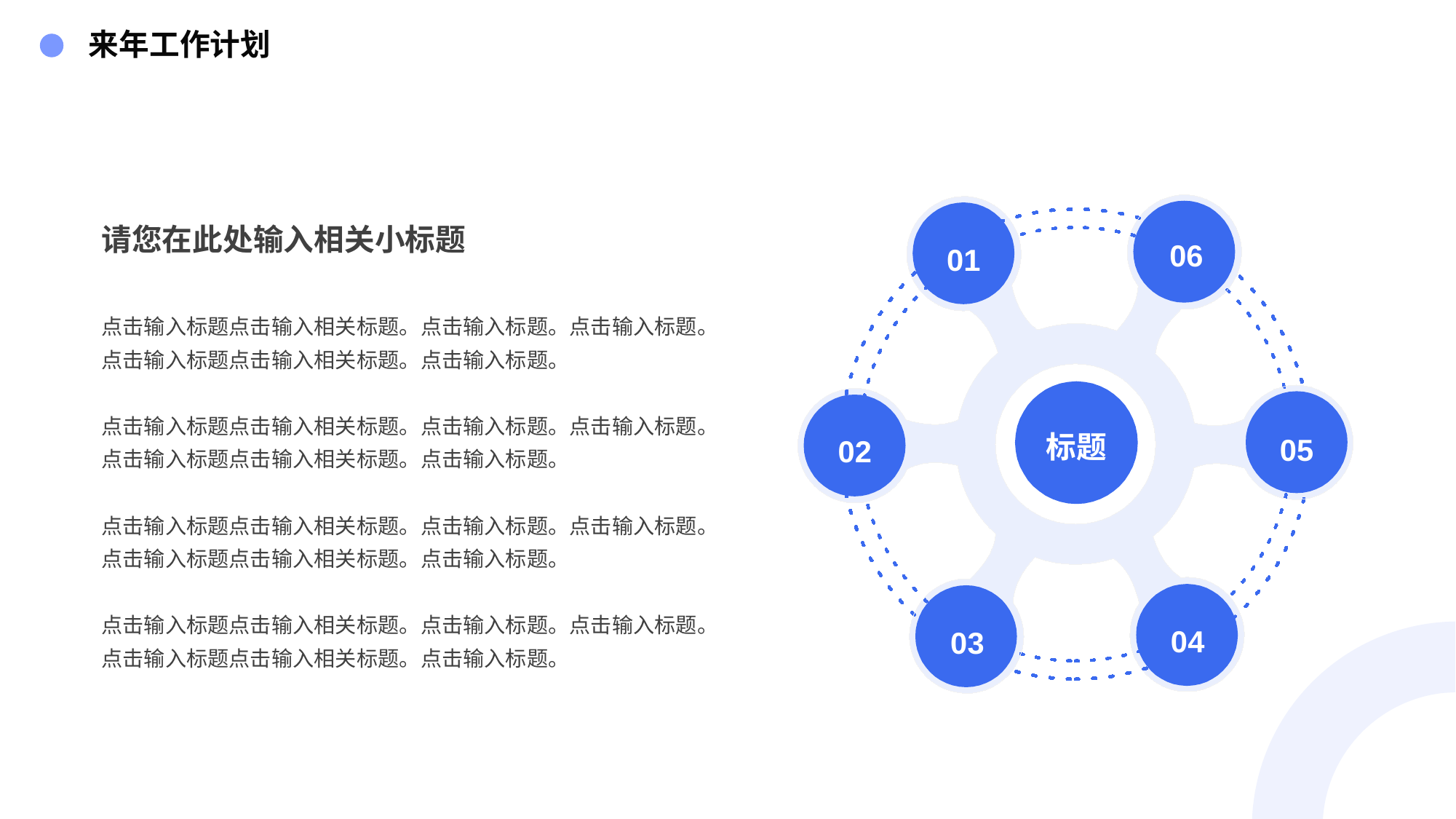

来年工作计划

请您在此处输入相关小标题
点击输入标题点击输入相关标题。点击输入标题。点击输入标题。点击输入标题点击输入相关标题。点击输入标题。

点击输入标题点击输入相关标题。点击输入标题。点击输入标题。点击输入标题点击输入相关标题。点击输入标题。

点击输入标题点击输入相关标题。点击输入标题。点击输入标题。点击输入标题点击输入相关标题。点击输入标题。

点击输入标题点击输入相关标题。点击输入标题。点击输入标题。点击输入标题点击输入相关标题。点击输入标题。
06
01
标题
05
02
04
03